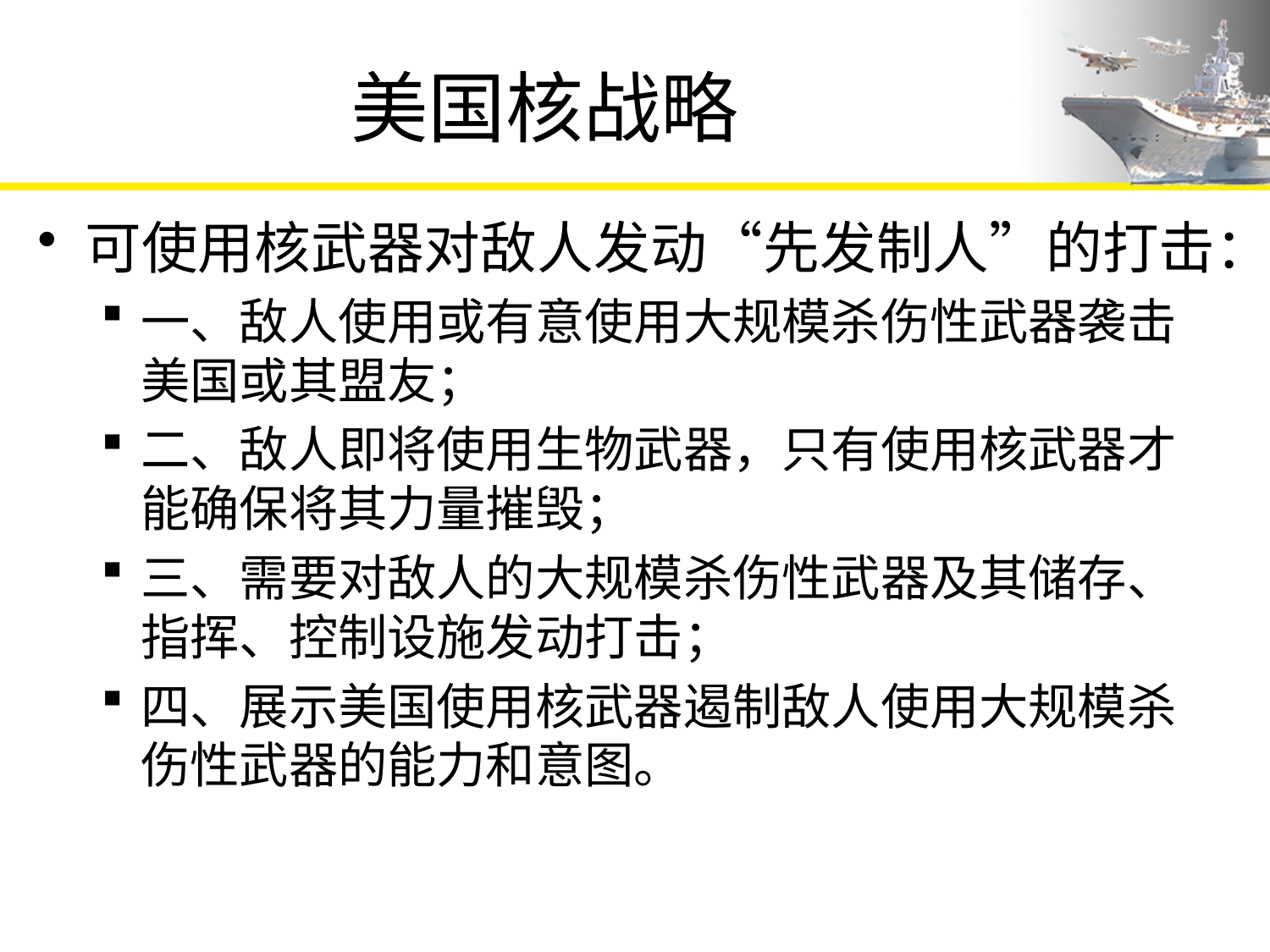

# 美国核战略
可使用核武器对敌人发动“先发制人”的打击：
一、敌人使用或有意使用大规模杀伤性武器袭击美国或其盟友；
二、敌人即将使用生物武器，只有使用核武器才能确保将其力量摧毁；
三、需要对敌人的大规模杀伤性武器及其储存、指挥、控制设施发动打击；
四、展示美国使用核武器遏制敌人使用大规模杀伤性武器的能力和意图。